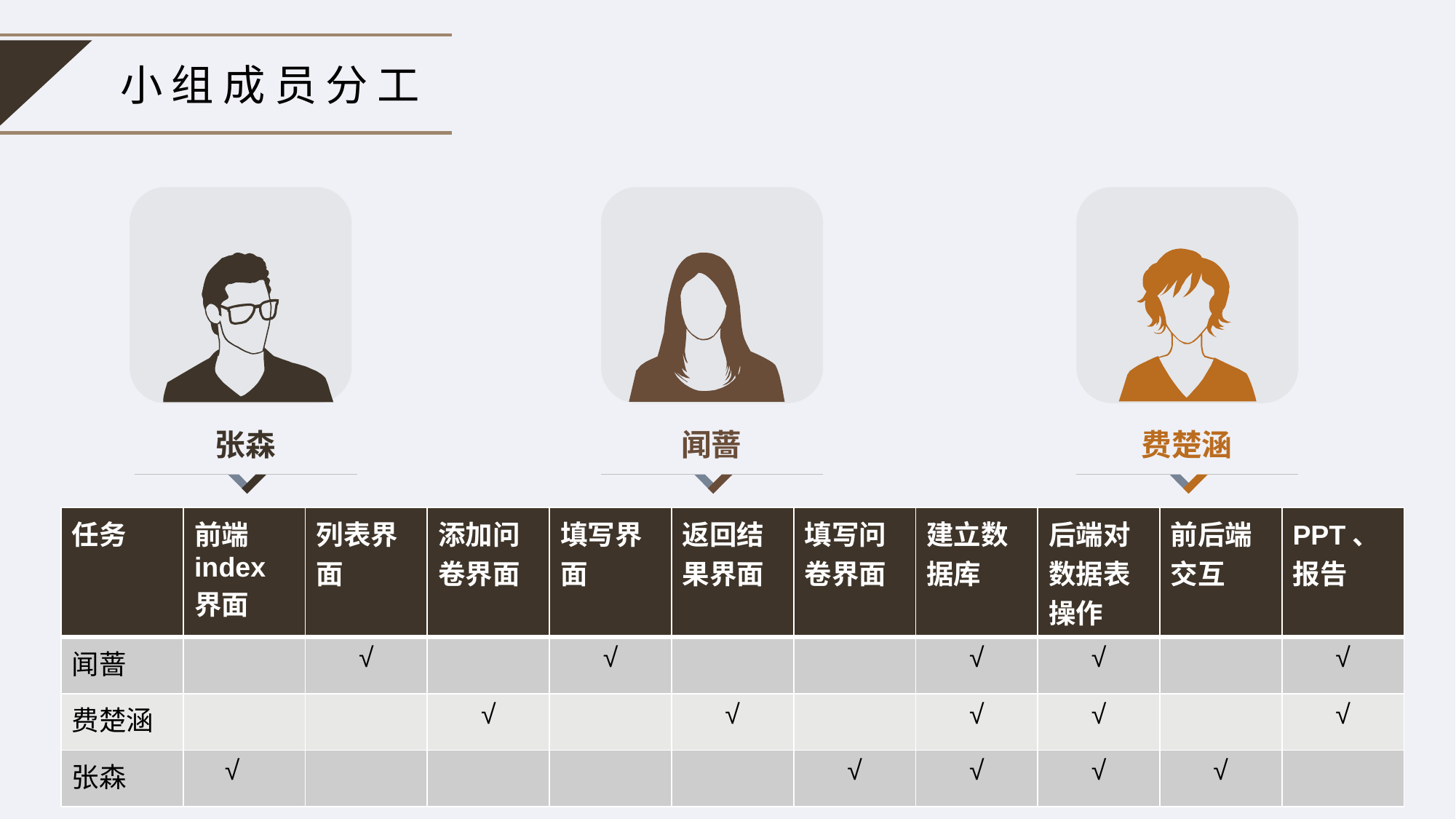

小组成员分工

闻蔷
张森
费楚涵

| 任务 | 前端index界面 | 列表界面 | 添加问卷界面 | 填写界面 | 返回结果界面 | 填写问卷界面 | 建立数据库 | 后端对数据表操作 | 前后端交互 | PPT、报告 |
| --- | --- | --- | --- | --- | --- | --- | --- | --- | --- | --- |
| 闻蔷 |  | √ |  | √ |  |  | √ | √ |  | √ |
| 费楚涵 |  |  | √ |  | √ |  | √ | √ |  | √ |
| 张森 | √ |  |  |  |  | √ | √ | √ | √ |  |